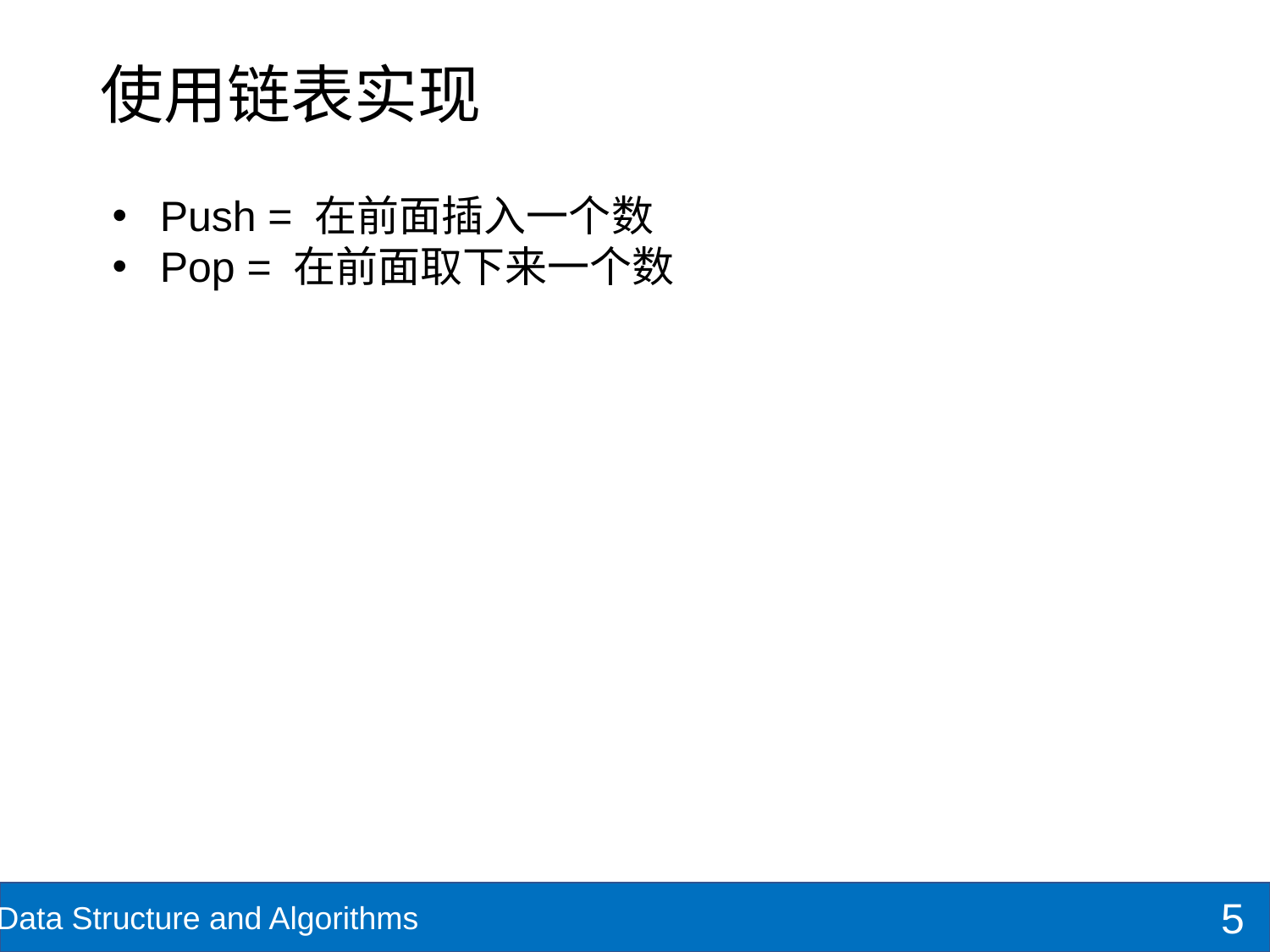

# 使用链表实现
Push = 在前面插入一个数
Pop = 在前面取下来一个数
5